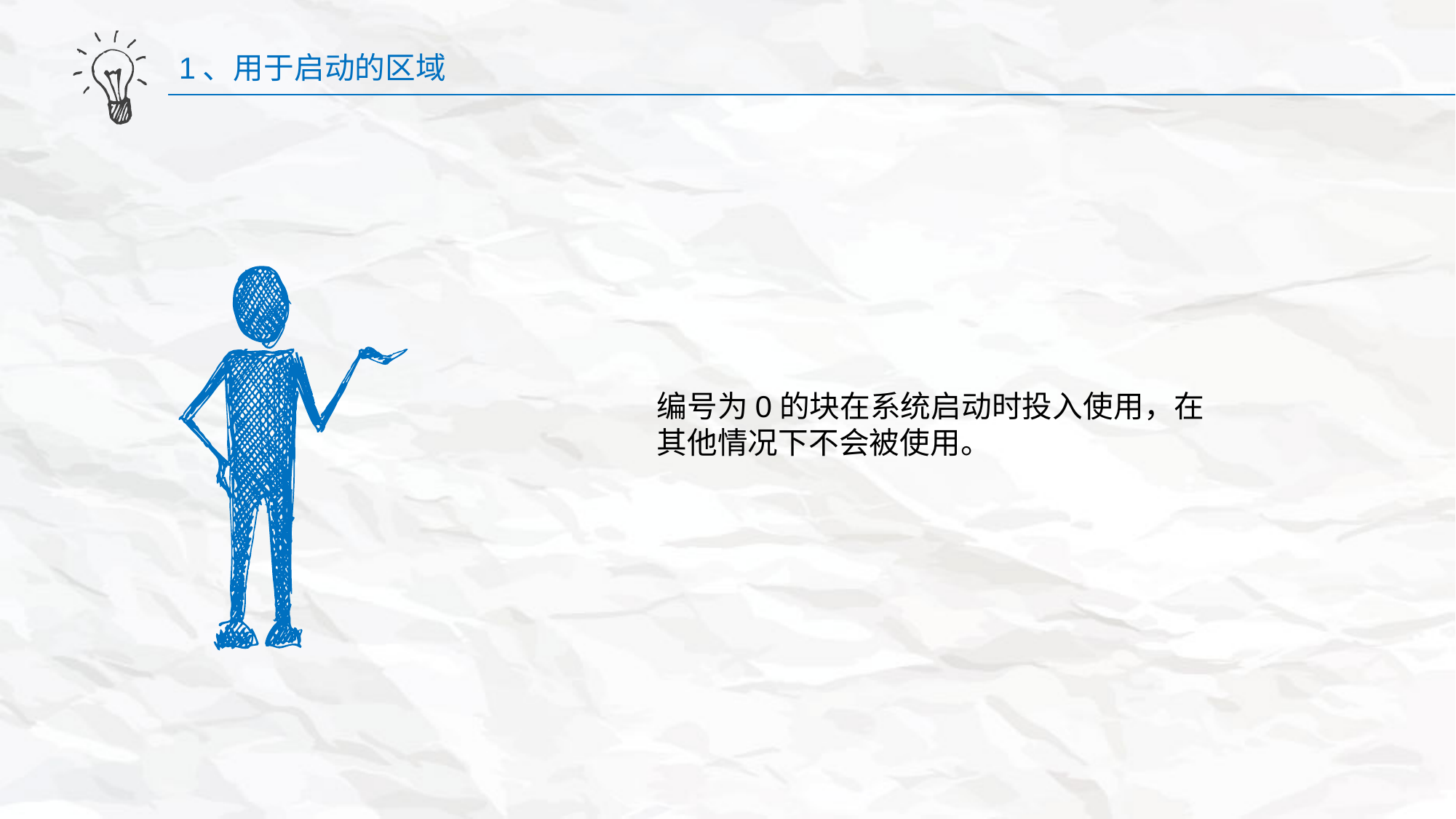

1、用于启动的区域

编号为0的块在系统启动时投入使用，在其他情况下不会被使用。